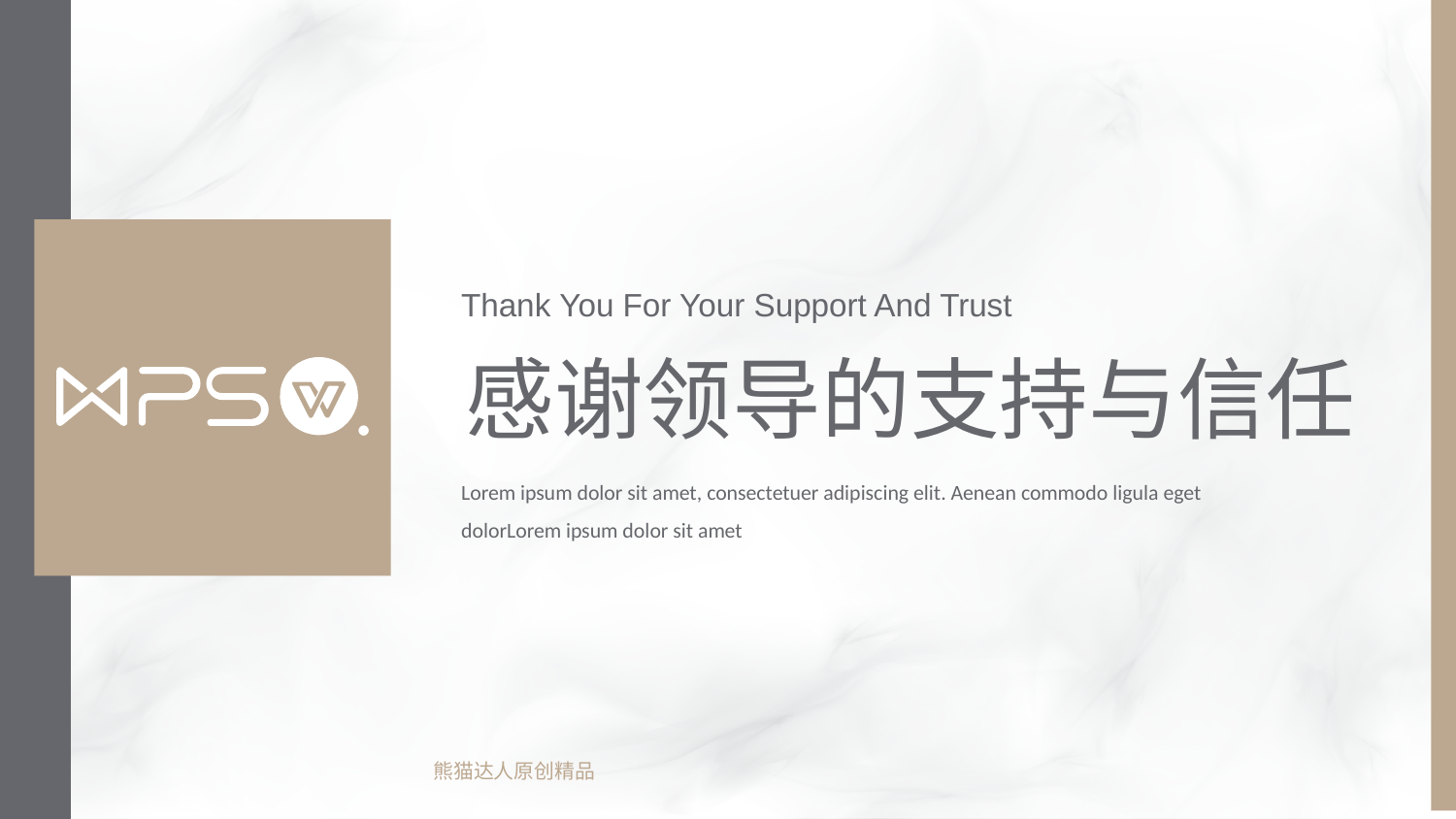

Thank You For Your Support And Trust
感谢领导的支持与信任

Lorem ipsum dolor sit amet, consectetuer adipiscing elit. Aenean commodo ligula eget dolorLorem ipsum dolor sit amet
熊猫达人原创精品